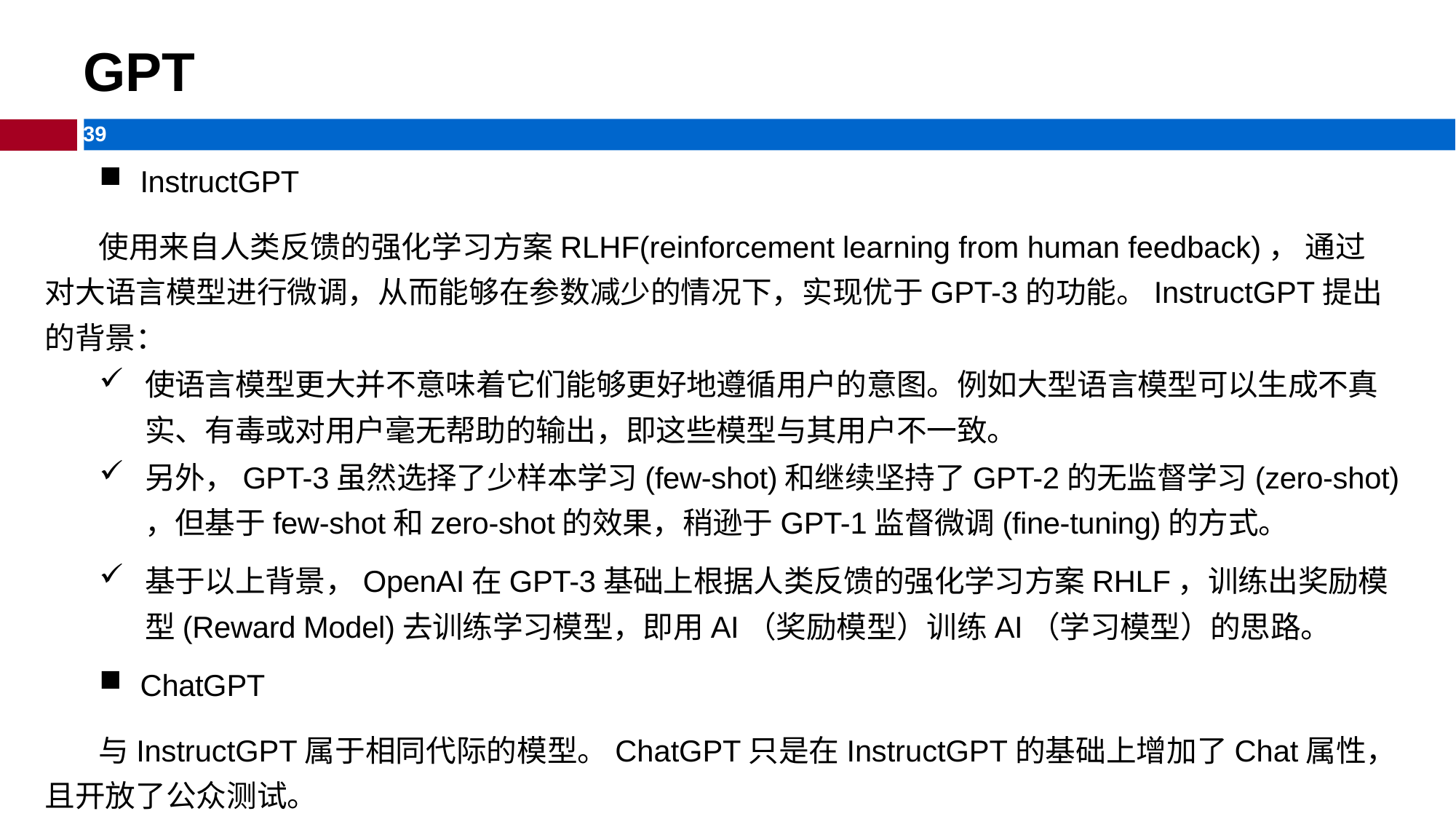

# GPT
InstructGPT
       使用来自人类反馈的强化学习方案RLHF(reinforcement learning from human feedback)， 通过对大语言模型进行微调，从而能够在参数减少的情况下，实现优于GPT-3的功能。InstructGPT提出的背景：
使语言模型更大并不意味着它们能够更好地遵循用户的意图。例如大型语言模型可以生成不真实、有毒或对用户毫无帮助的输出，即这些模型与其用户不一致。
另外，GPT-3虽然选择了少样本学习(few-shot)和继续坚持了GPT-2的无监督学习(zero-shot) ，但基于few-shot和zero-shot的效果，稍逊于GPT-1监督微调(fine-tuning)的方式。
基于以上背景，OpenAI在GPT-3基础上根据人类反馈的强化学习方案RHLF，训练出奖励模型(Reward Model)去训练学习模型，即用AI（奖励模型）训练AI（学习模型）的思路。
ChatGPT
       与InstructGPT属于相同代际的模型。ChatGPT只是在InstructGPT的基础上增加了Chat属性，且开放了公众测试。